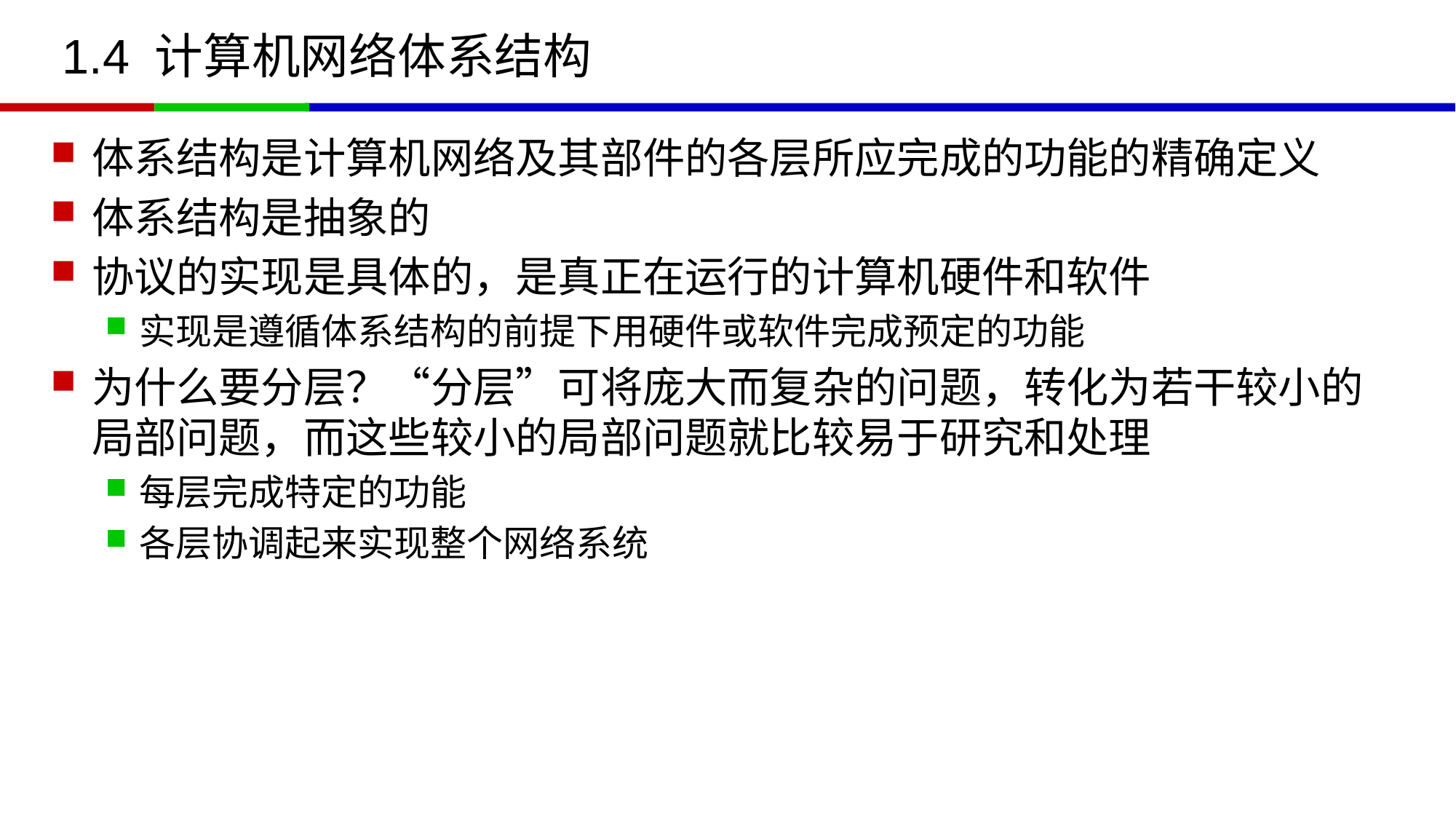

# 1.4 计算机网络体系结构
体系结构是计算机网络及其部件的各层所应完成的功能的精确定义
体系结构是抽象的
协议的实现是具体的，是真正在运行的计算机硬件和软件
实现是遵循体系结构的前提下用硬件或软件完成预定的功能
为什么要分层？“分层”可将庞大而复杂的问题，转化为若干较小的局部问题，而这些较小的局部问题就比较易于研究和处理
每层完成特定的功能
各层协调起来实现整个网络系统

26